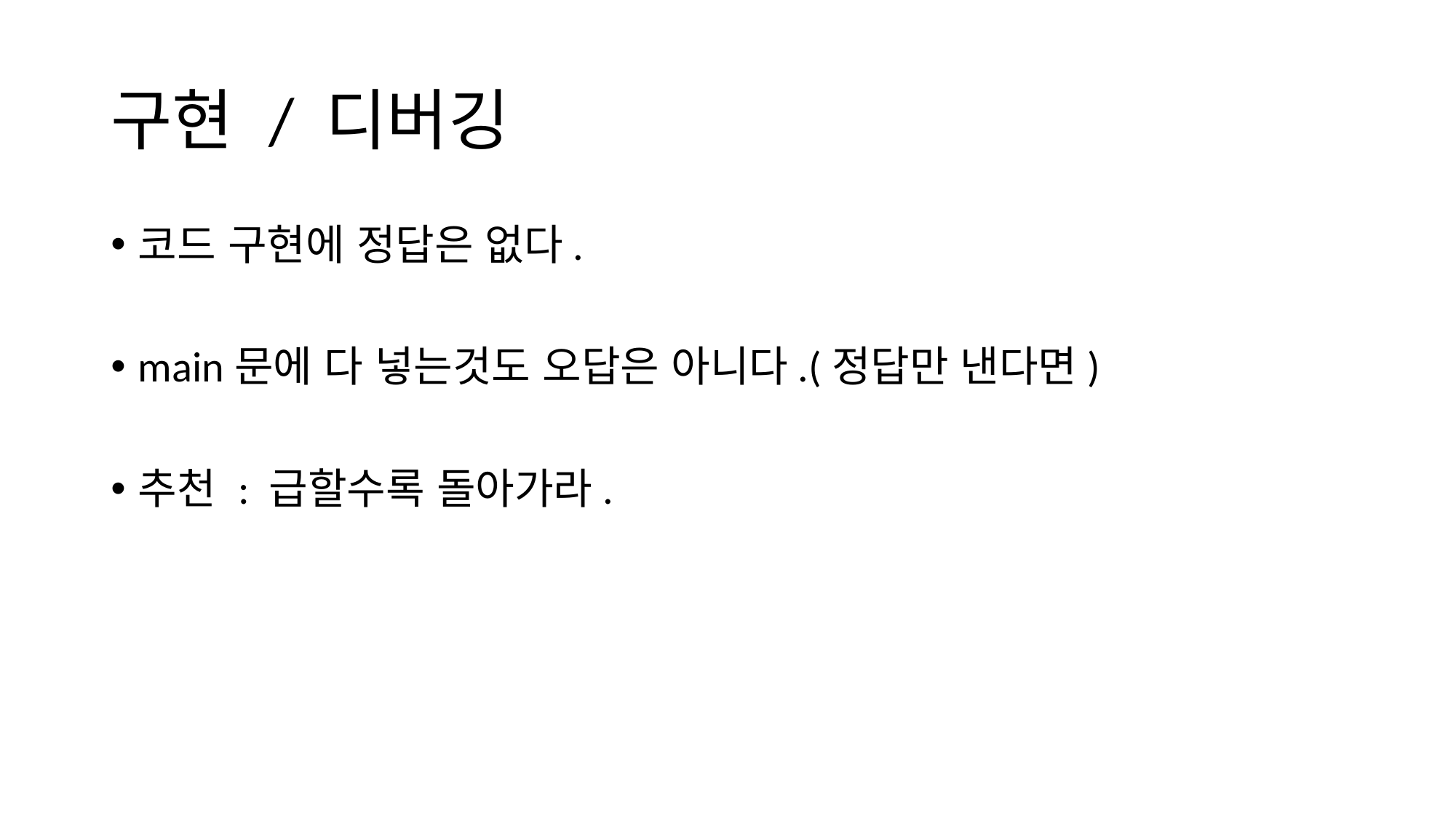

# 구현 / 디버깅
코드 구현에 정답은 없다.

main문에 다 넣는것도 오답은 아니다.(정답만 낸다면)

추천 : 급할수록 돌아가라.